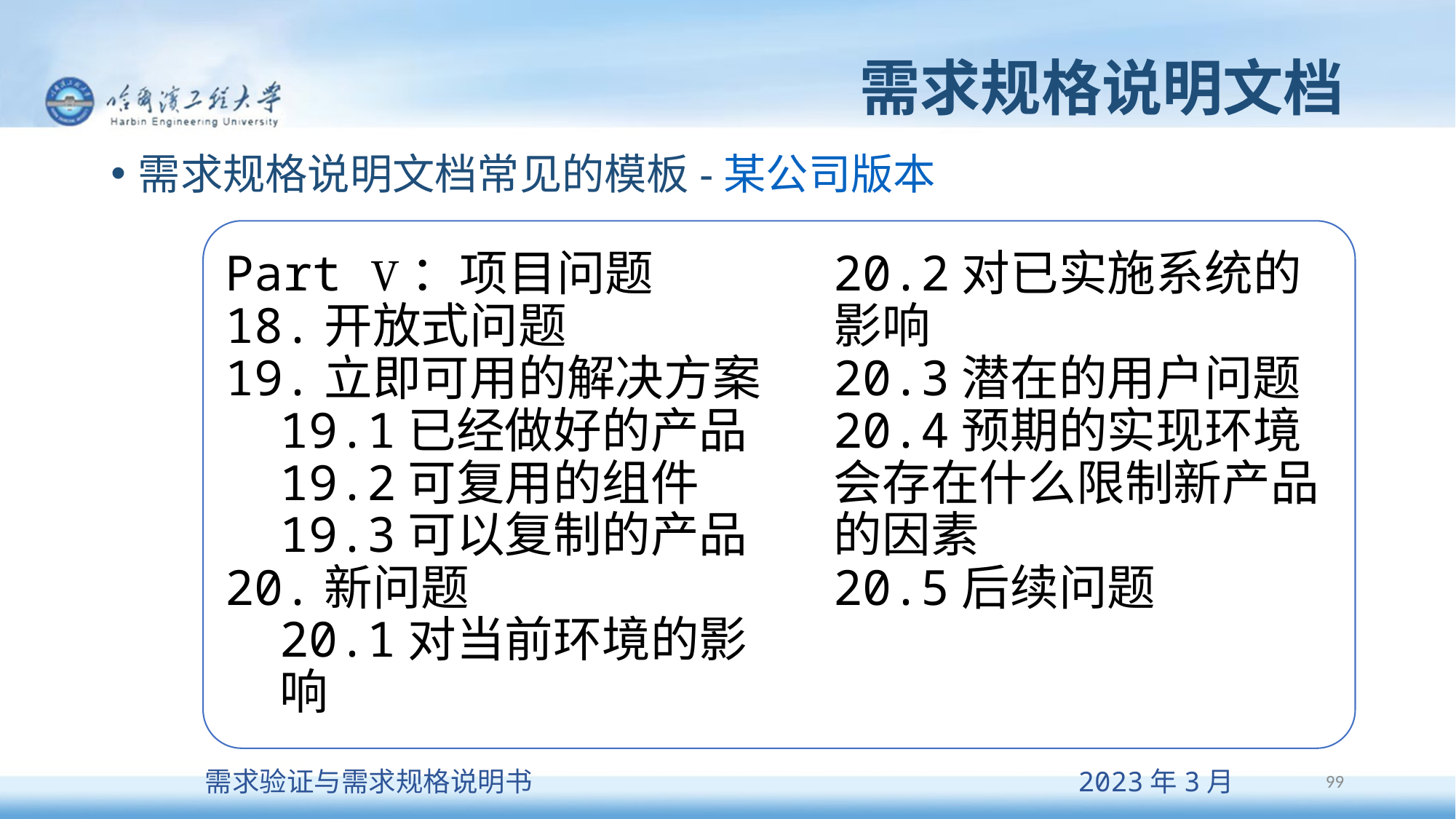

# 需求规格说明文档
需求规格说明文档常见的模板-某公司版本
Part Ⅴ：项目问题
18.开放式问题
19.立即可用的解决方案
19.1已经做好的产品
19.2可复用的组件
19.3可以复制的产品
20.新问题
20.1对当前环境的影响
20.2对已实施系统的影响
20.3潜在的用户问题
20.4预期的实现环境会存在什么限制新产品的因素
20.5后续问题

99